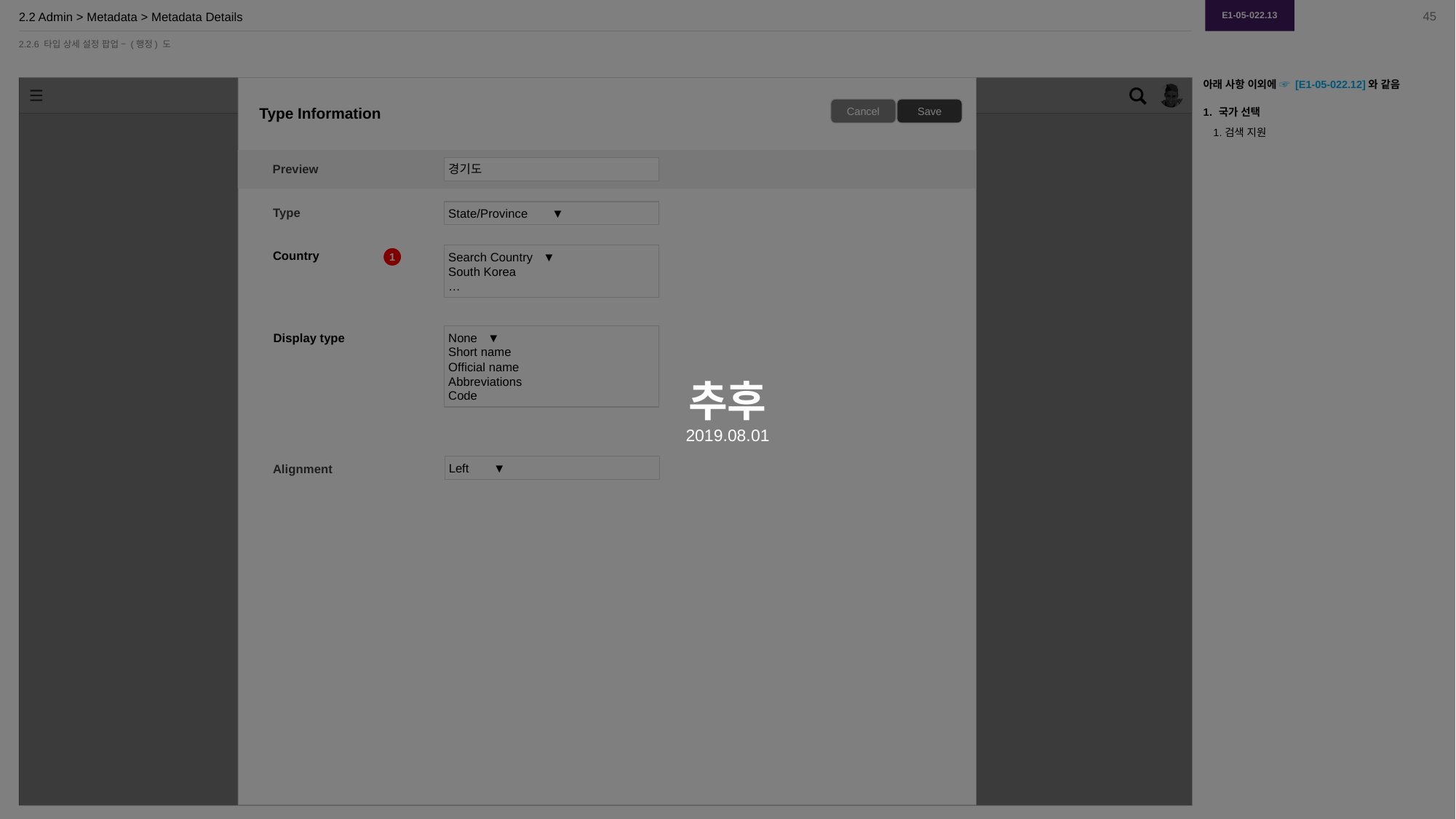

추후
2019.08.01
E1-05-022.13
45
# 2.2 Admin > Metadata > Metadata Details
2.2.6 타입 상세 설정 팝업 – (행정) 도
Type Information
아래 사항 이외에 ☞ [E1-05-022.12]와 같음
 국가 선택
검색 지원
Cancel
Save

경기도
Preview
State/Province       ▼
Type
Search Country   ▼
South Korea
…
Country
1
None   ▼
Short name
Official name
Abbreviations
Code
Display type
Left       ▼
Alignment